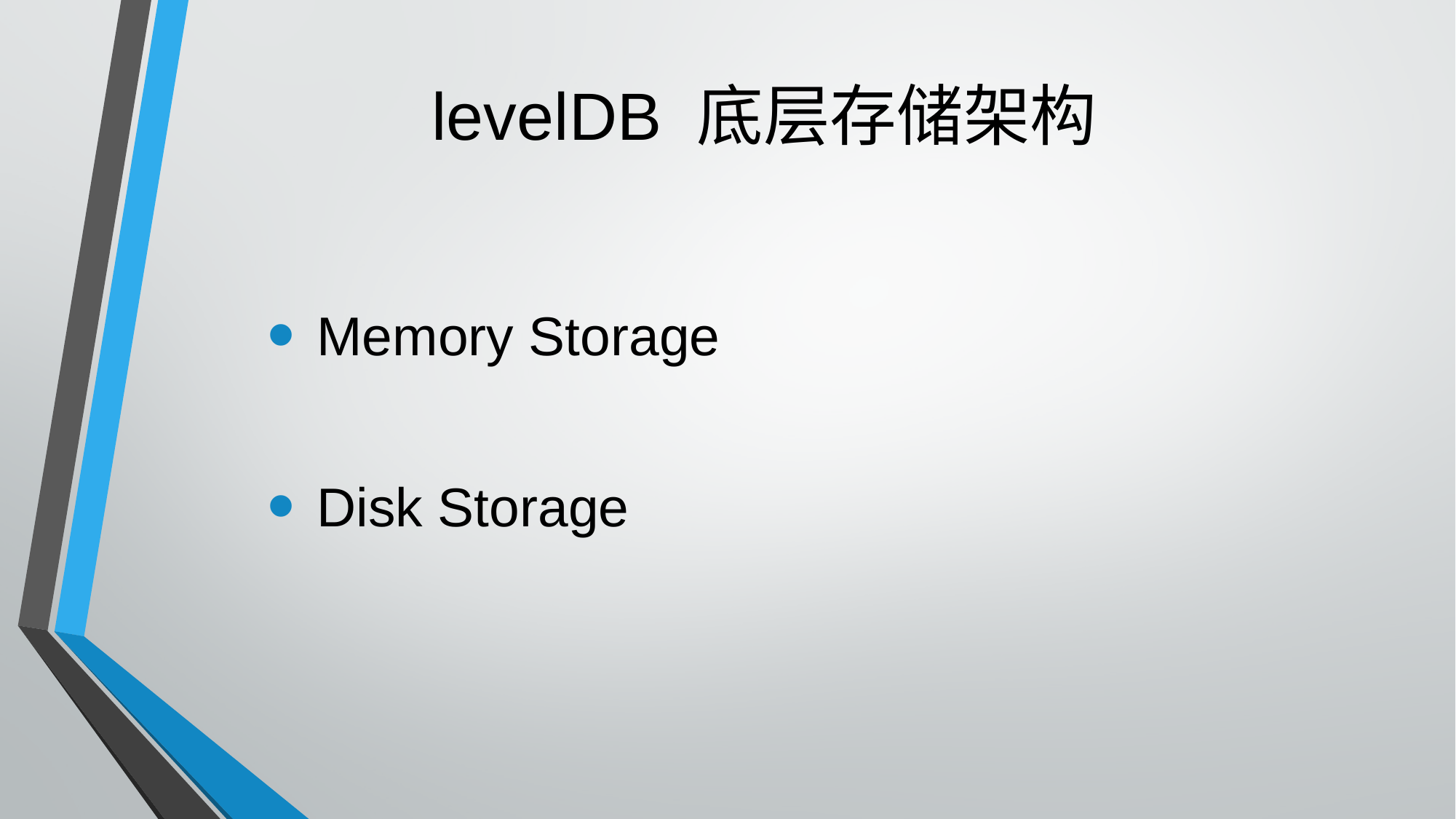

# levelDB 底层存储架构
 Memory Storage

 Disk Storage